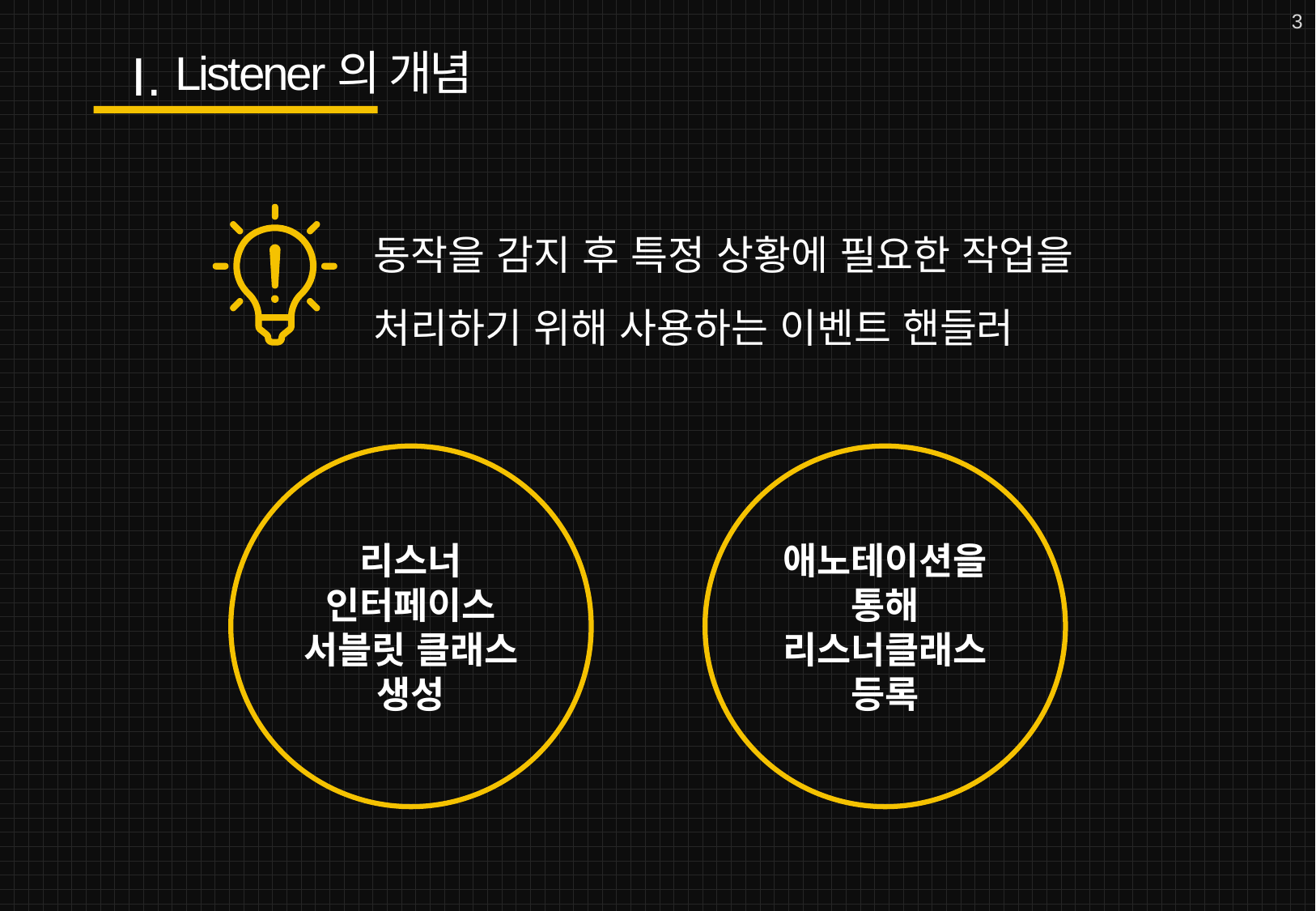

3

Listener의 개념

동작을 감지 후 특정 상황에 필요한 작업을
처리하기 위해 사용하는 이벤트 핸들러

리스너
인터페이스
서블릿 클래스
생성
애노테이션을 통해
리스너클래스 등록